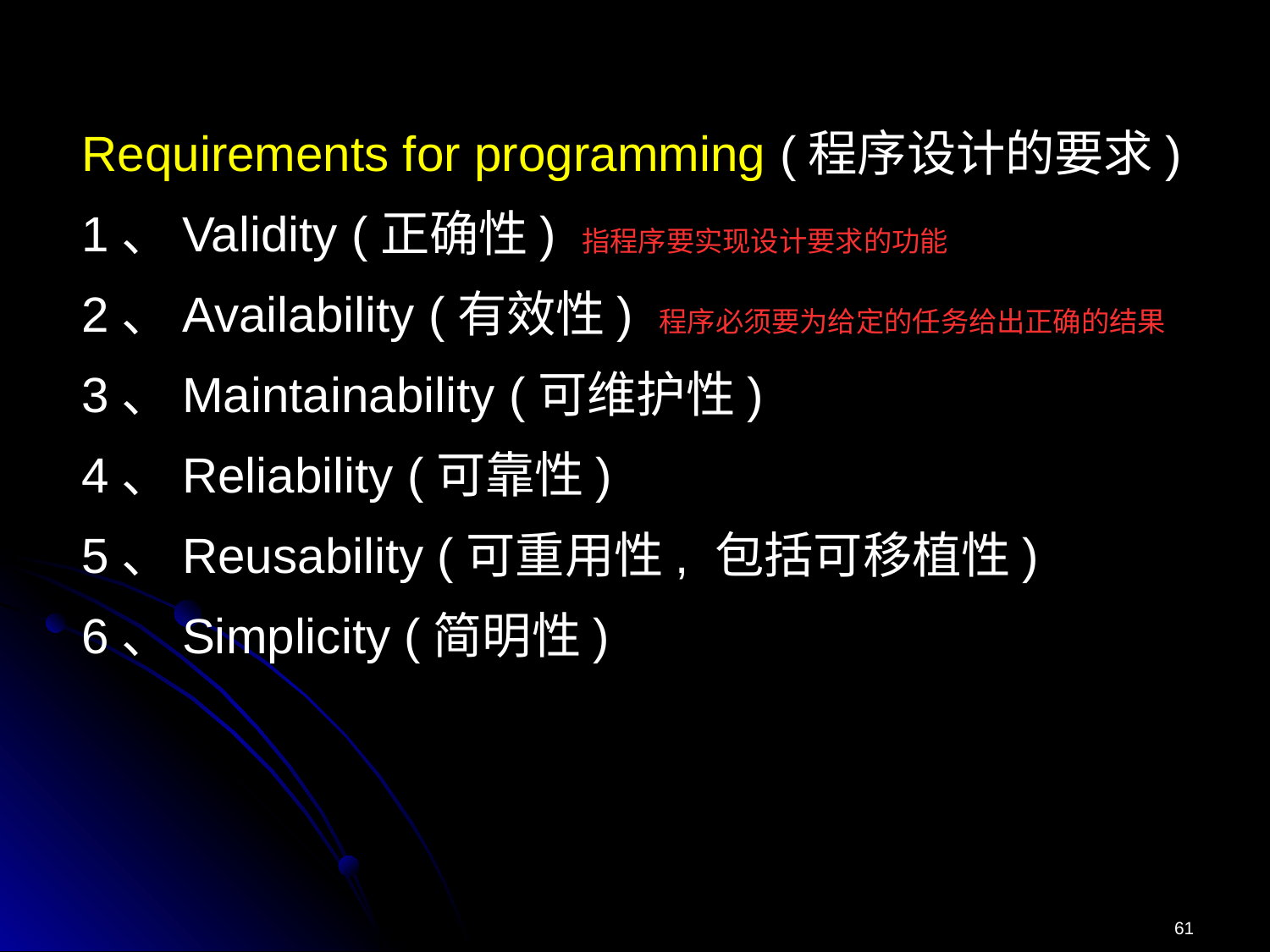

Requirements for programming (程序设计的要求)
1、Validity (正确性) 指程序要实现设计要求的功能
2、Availability (有效性) 程序必须要为给定的任务给出正确的结果
3、Maintainability (可维护性)
4、Reliability (可靠性)
5、Reusability (可重用性, 包括可移植性)
6、Simplicity (简明性)

61